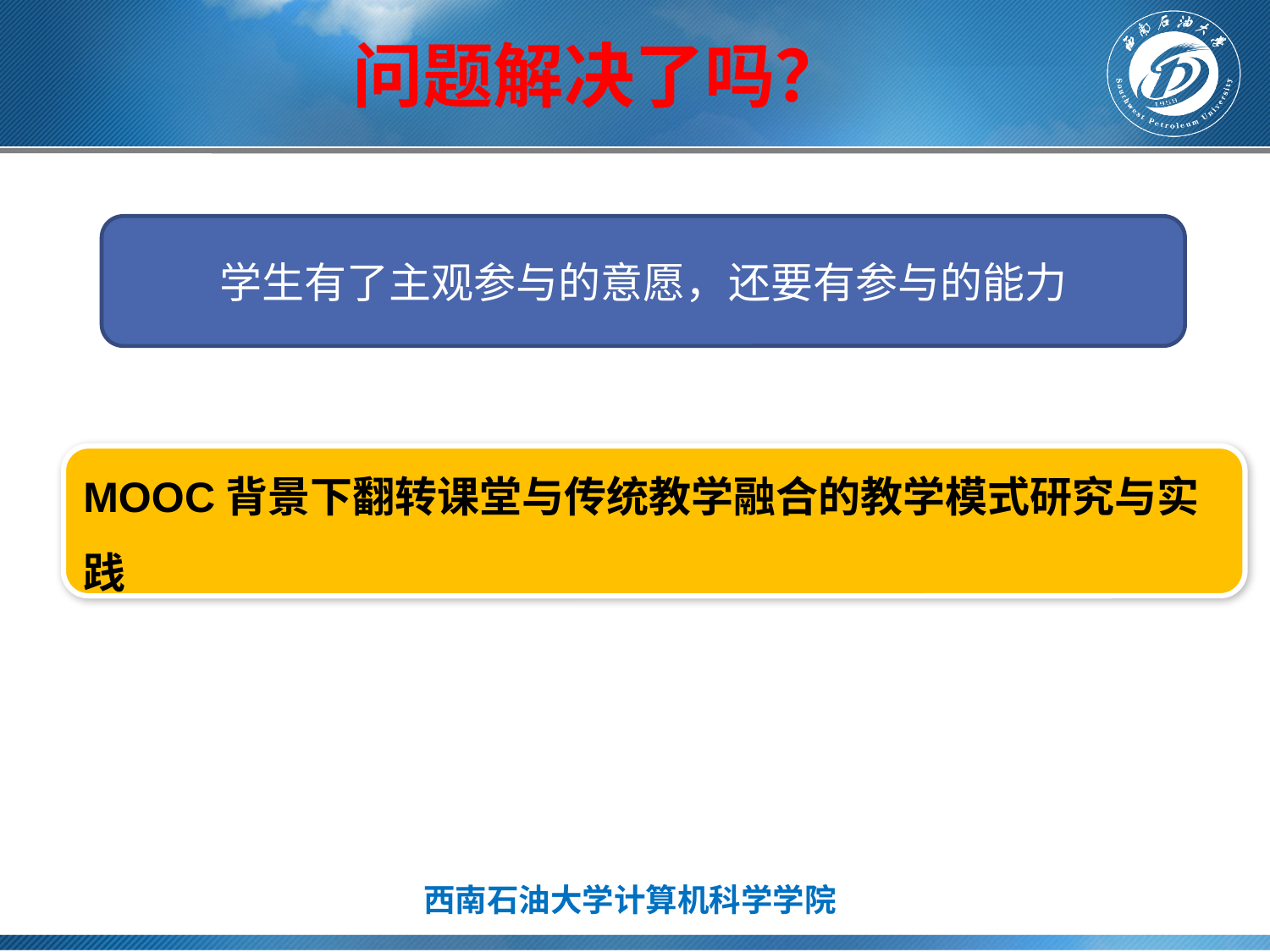

# 问题解决了吗？
学生有了主观参与的意愿，还要有参与的能力
MOOC背景下翻转课堂与传统教学融合的教学模式研究与实践